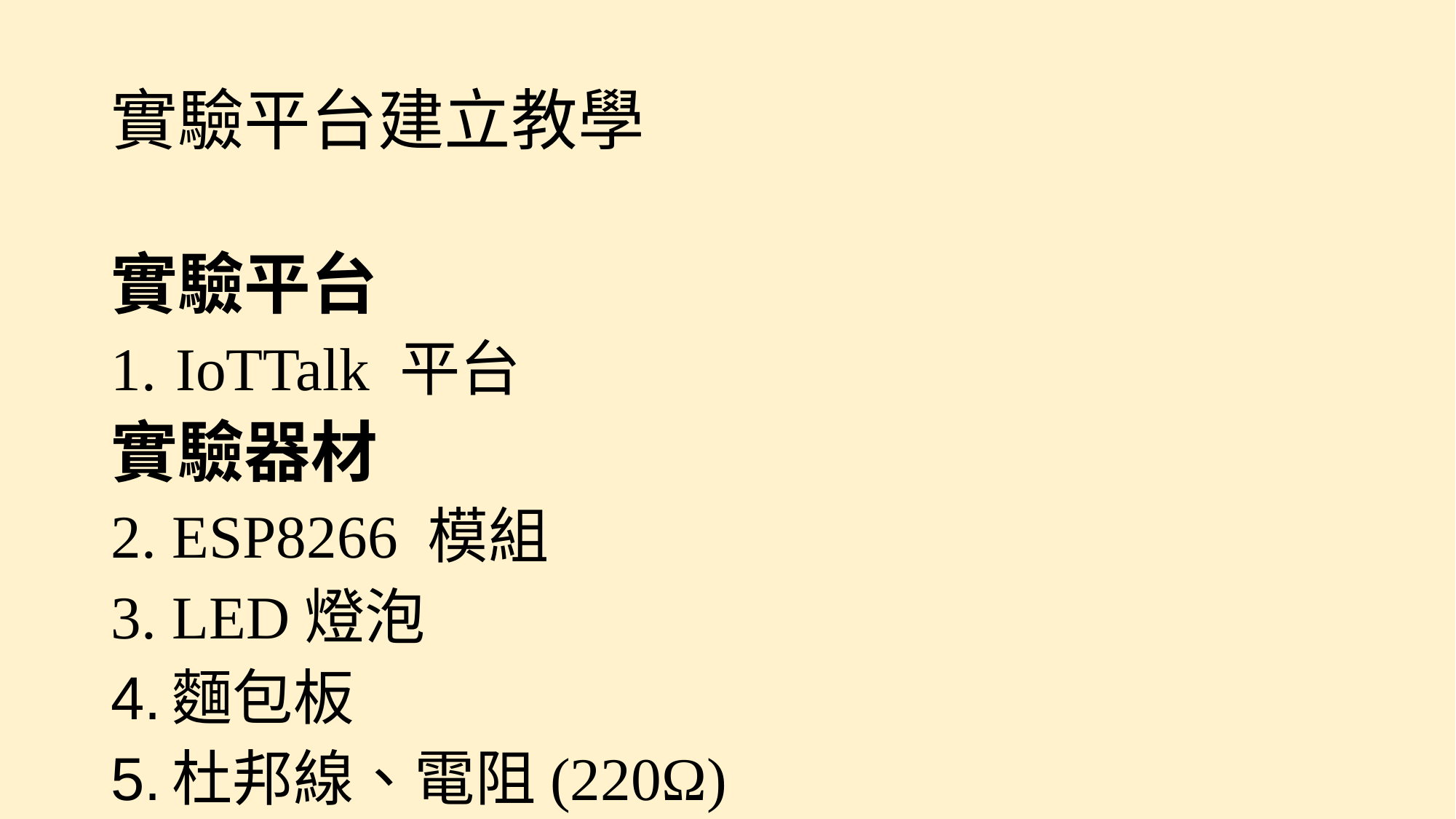

# 實驗平台建立教學
實驗平台
IoTTalk 平台
實驗器材
ESP8266 模組
LED燈泡
麵包板
杜邦線、電阻(220Ω)